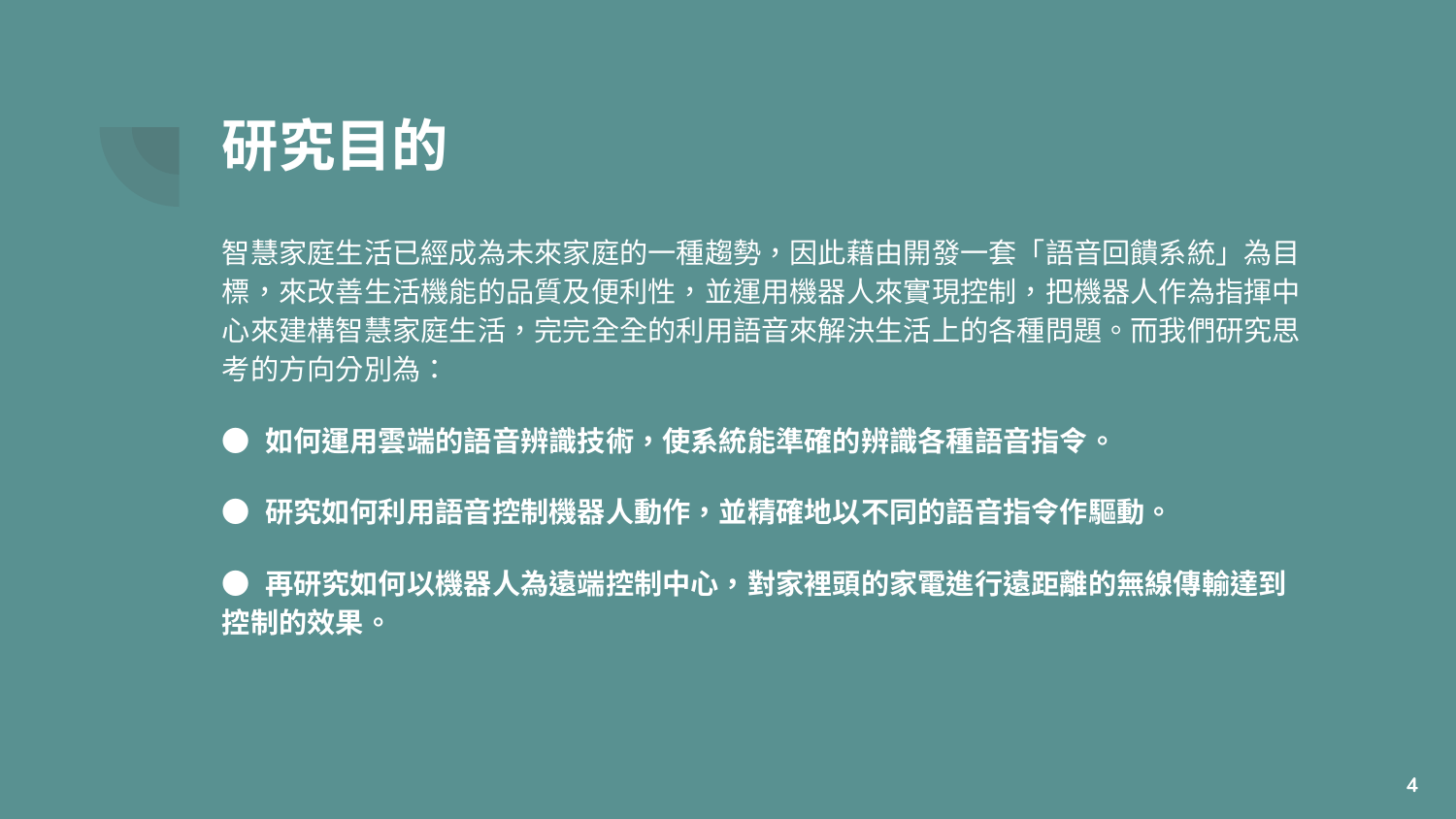

# 研究目的
智慧家庭生活已經成為未來家庭的一種趨勢，因此藉由開發一套「語音回饋系統」為目標，來改善生活機能的品質及便利性，並運用機器人來實現控制，把機器人作為指揮中心來建構智慧家庭生活，完完全全的利用語音來解決生活上的各種問題。而我們研究思考的方向分別為：
● 如何運用雲端的語音辨識技術，使系統能準確的辨識各種語音指令。
● 研究如何利用語音控制機器人動作，並精確地以不同的語音指令作驅動。
● 再研究如何以機器人為遠端控制中心，對家裡頭的家電進行遠距離的無線傳輸達到控制的效果。
4